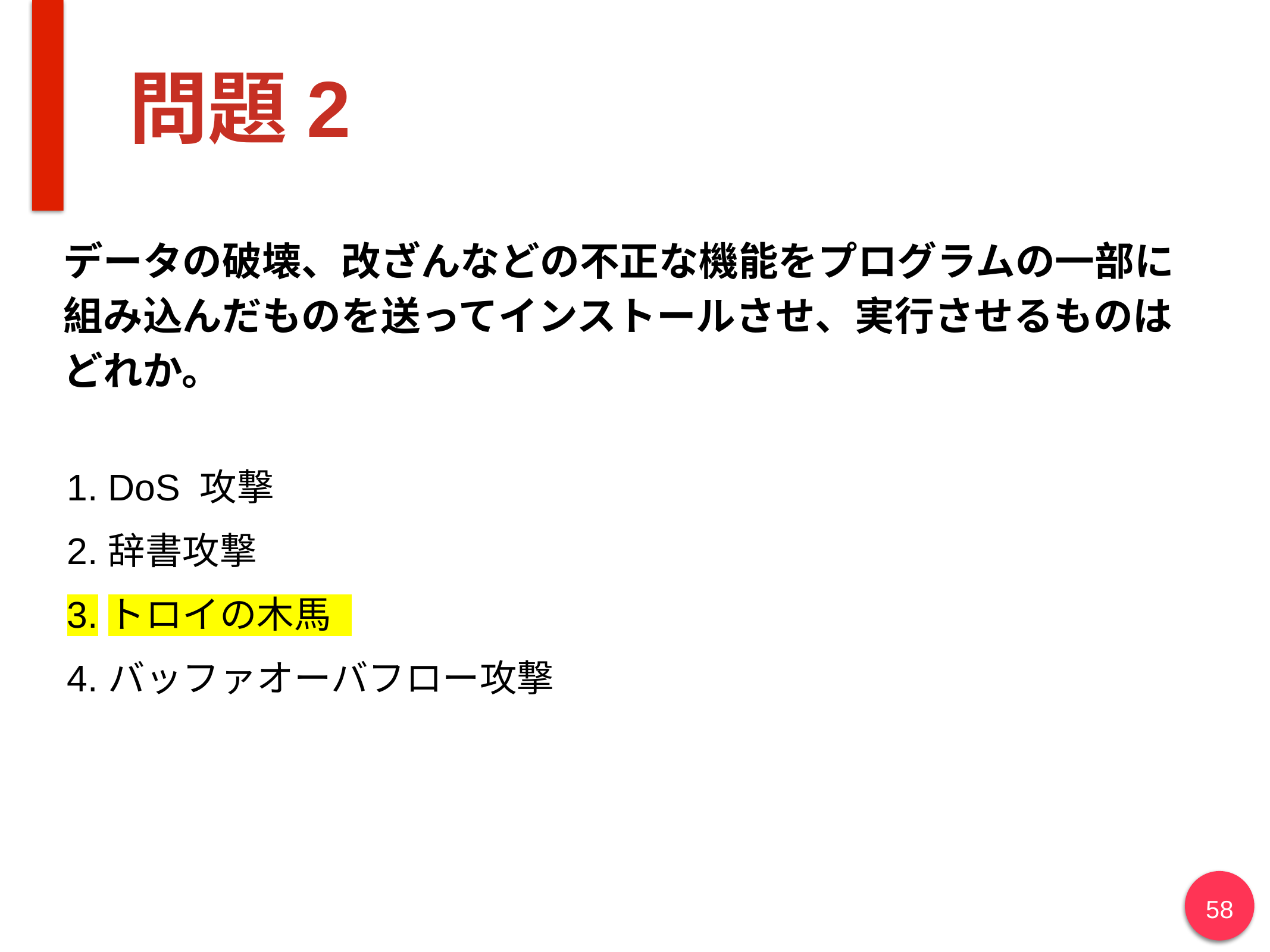

# 問題2
データの破壊、改ざんなどの不正な機能をプログラムの一部に
組み込んだものを送ってインストールさせ、実行させるものは
どれか。

DoS 攻撃
辞書攻撃
トロイの木馬
バッファオーバフロー攻撃
58